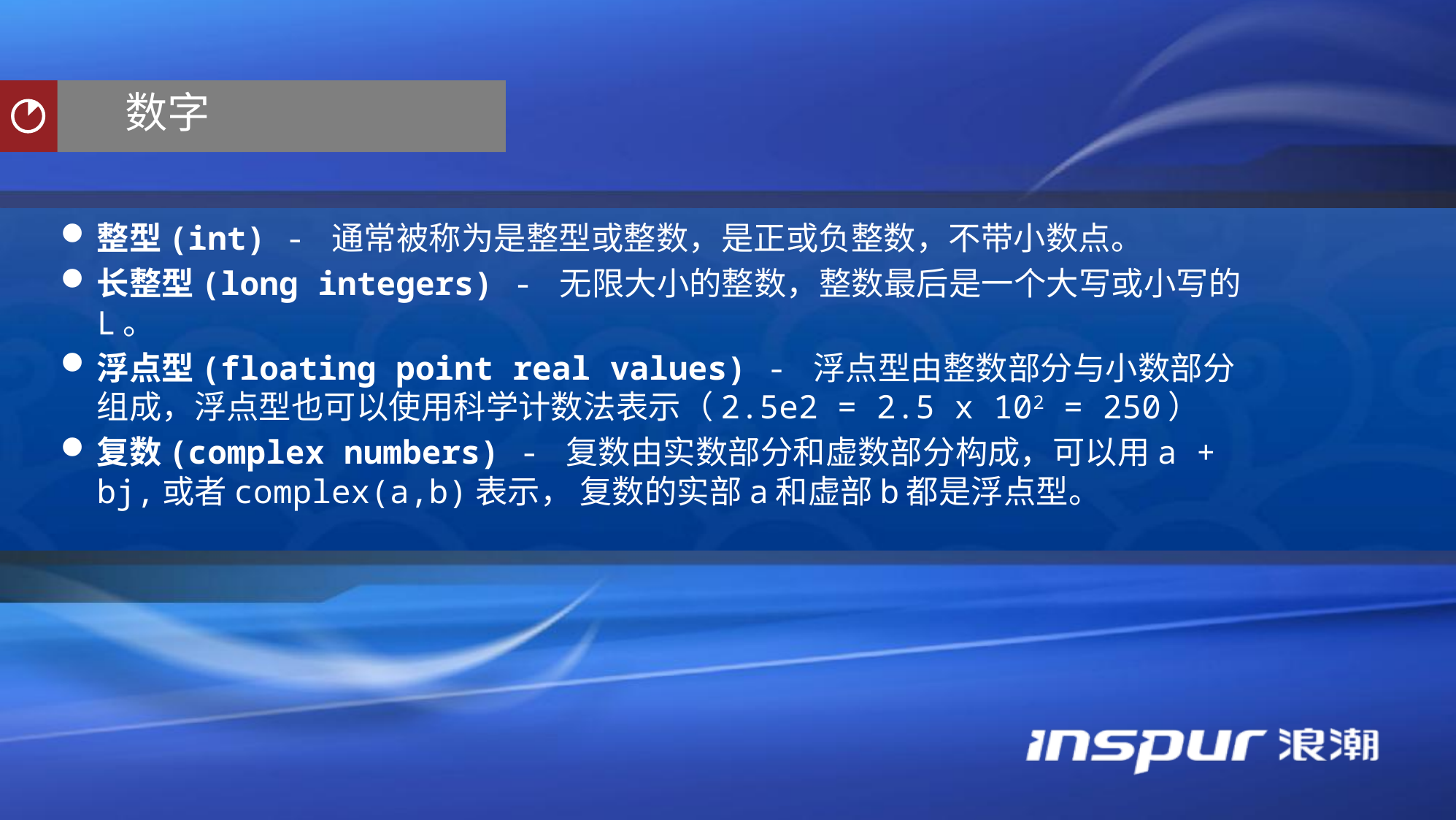

数字

整型(int) - 通常被称为是整型或整数，是正或负整数，不带小数点。
长整型(long integers) - 无限大小的整数，整数最后是一个大写或小写的L。
浮点型(floating point real values) - 浮点型由整数部分与小数部分组成，浮点型也可以使用科学计数法表示（2.5e2 = 2.5 x 102 = 250）
复数(complex numbers) - 复数由实数部分和虚数部分构成，可以用a + bj,或者complex(a,b)表示， 复数的实部a和虚部b都是浮点型。